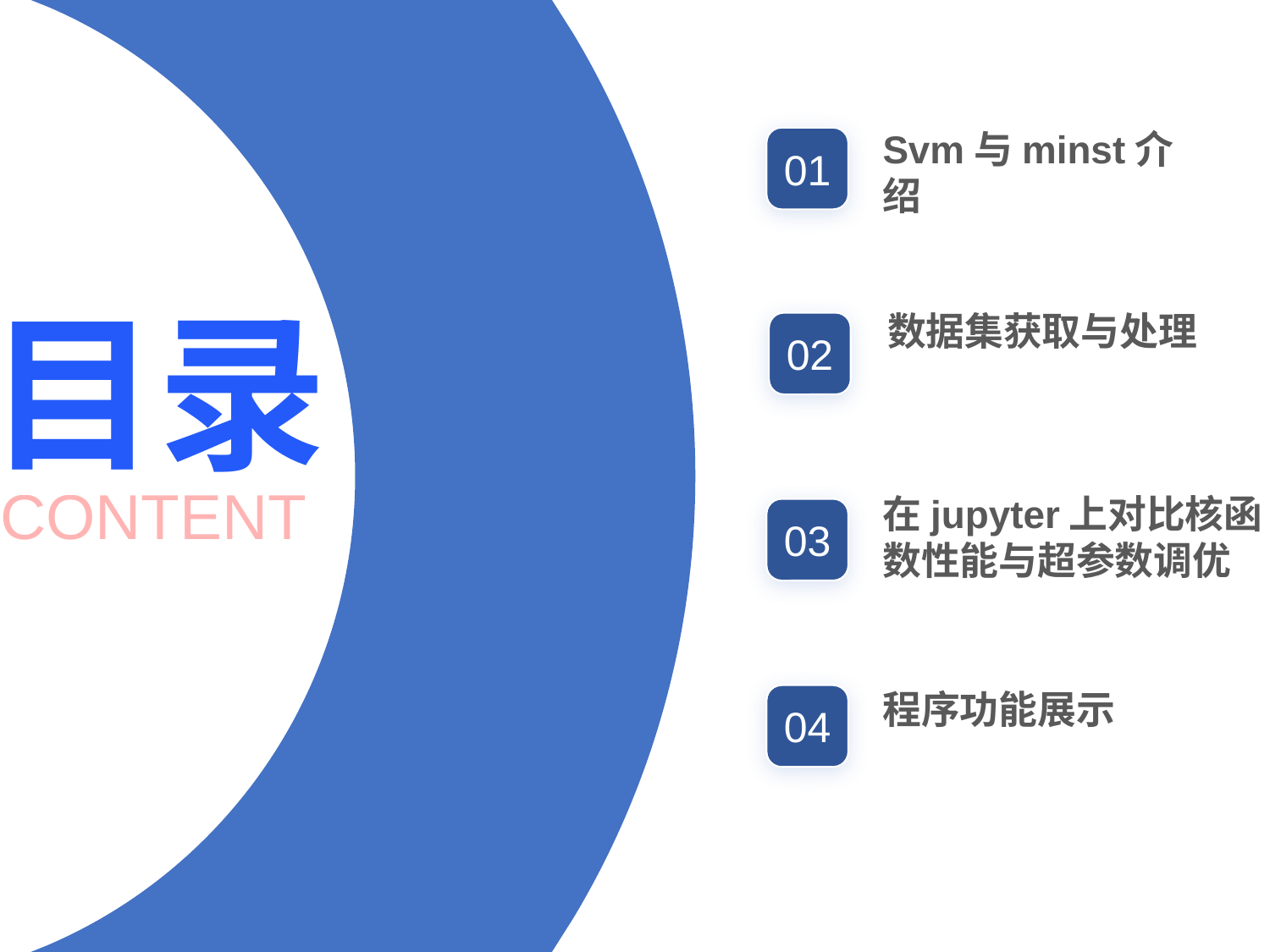

Svm与minst介绍
01
目录
数据集获取与处理
02
CONTENT
在jupyter上对比核函数性能与超参数调优
03
程序功能展示
04